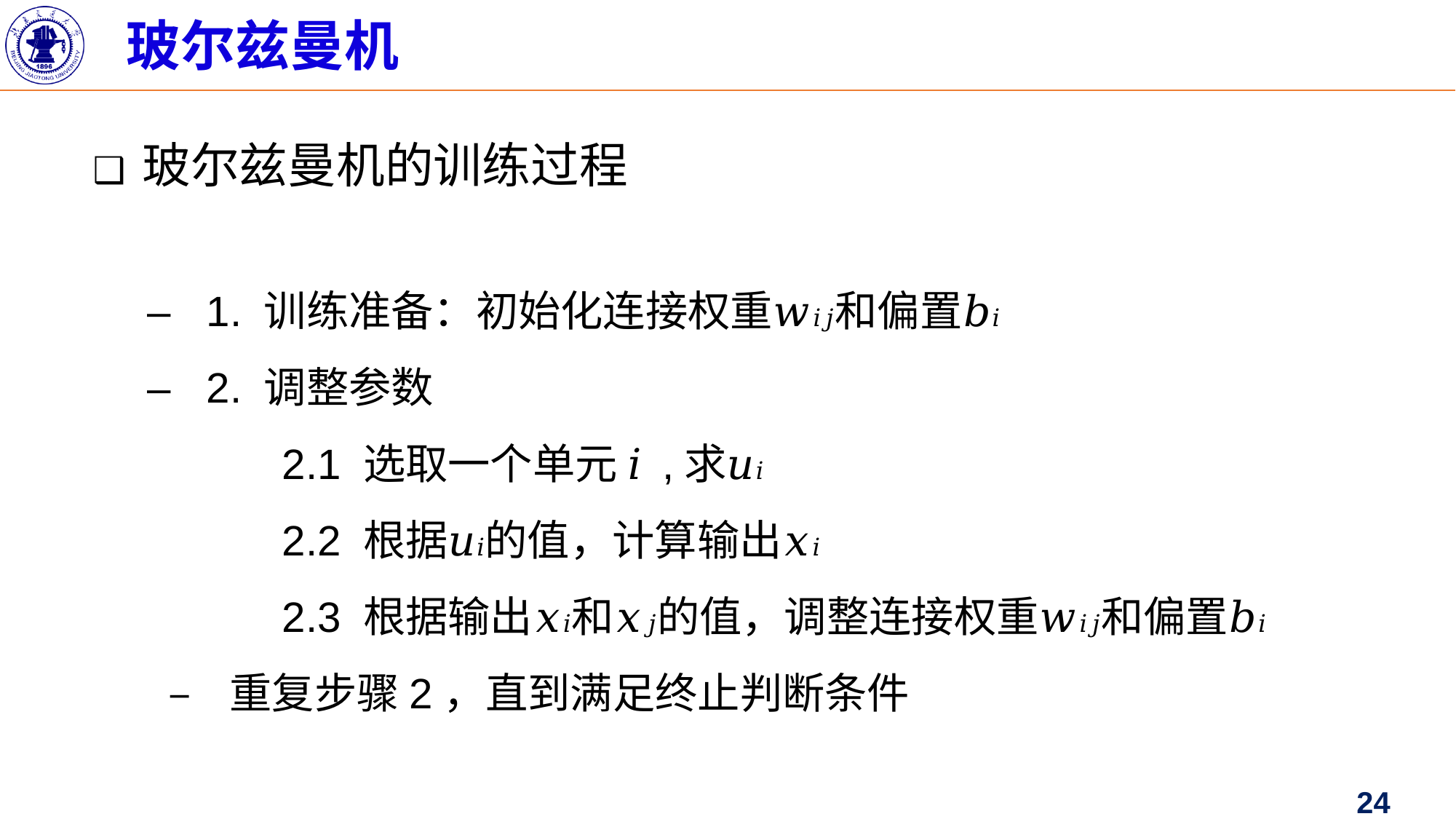

玻尔兹曼机
❑ 玻尔兹曼机的训练过程

	–   1. 训练准备：初始化连接权重𝑤𝑖𝑗和偏置𝑏𝑖
	–   2. 调整参数
                2.1 选取一个单元 𝑖 ,求𝑢𝑖
                2.2 根据𝑢𝑖的值，计算输出𝑥𝑖
                2.3 根据输出𝑥𝑖和𝑥𝑗的值，调整连接权重𝑤𝑖𝑗和偏置𝑏𝑖
        –   重复步骤2，直到满足终止判断条件